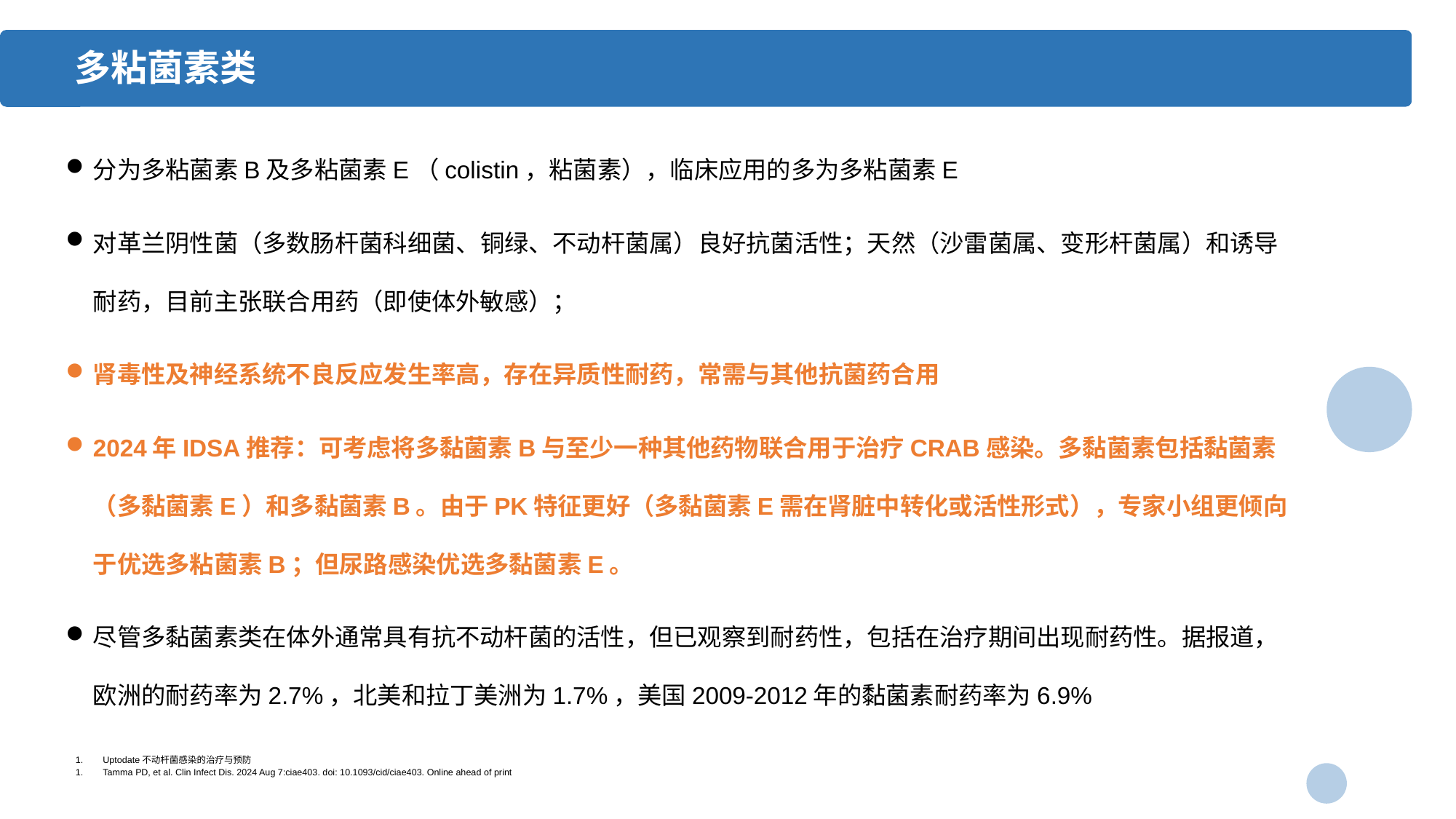

多粘菌素类
分为多粘菌素B及多粘菌素E（colistin，粘菌素），临床应用的多为多粘菌素E
对革兰阴性菌（多数肠杆菌科细菌、铜绿、不动杆菌属）良好抗菌活性；天然（沙雷菌属、变形杆菌属）和诱导耐药，目前主张联合用药（即使体外敏感）；
肾毒性及神经系统不良反应发生率高，存在异质性耐药，常需与其他抗菌药合用
2024年IDSA推荐：可考虑将多黏菌素B与至少一种其他药物联合用于治疗CRAB感染。多黏菌素包括黏菌素（多黏菌素E）和多黏菌素B。由于PK特征更好（多黏菌素E需在肾脏中转化或活性形式），专家小组更倾向于优选多粘菌素B；但尿路感染优选多黏菌素E。
尽管多黏菌素类在体外通常具有抗不动杆菌的活性，但已观察到耐药性，包括在治疗期间出现耐药性。据报道，欧洲的耐药率为2.7%，北美和拉丁美洲为1.7%，美国2009-2012年的黏菌素耐药率为6.9%

Uptodate不动杆菌感染的治疗与预防

Tamma PD, et al. Clin Infect Dis. 2024 Aug 7:ciae403. doi: 10.1093/cid/ciae403. Online ahead of print